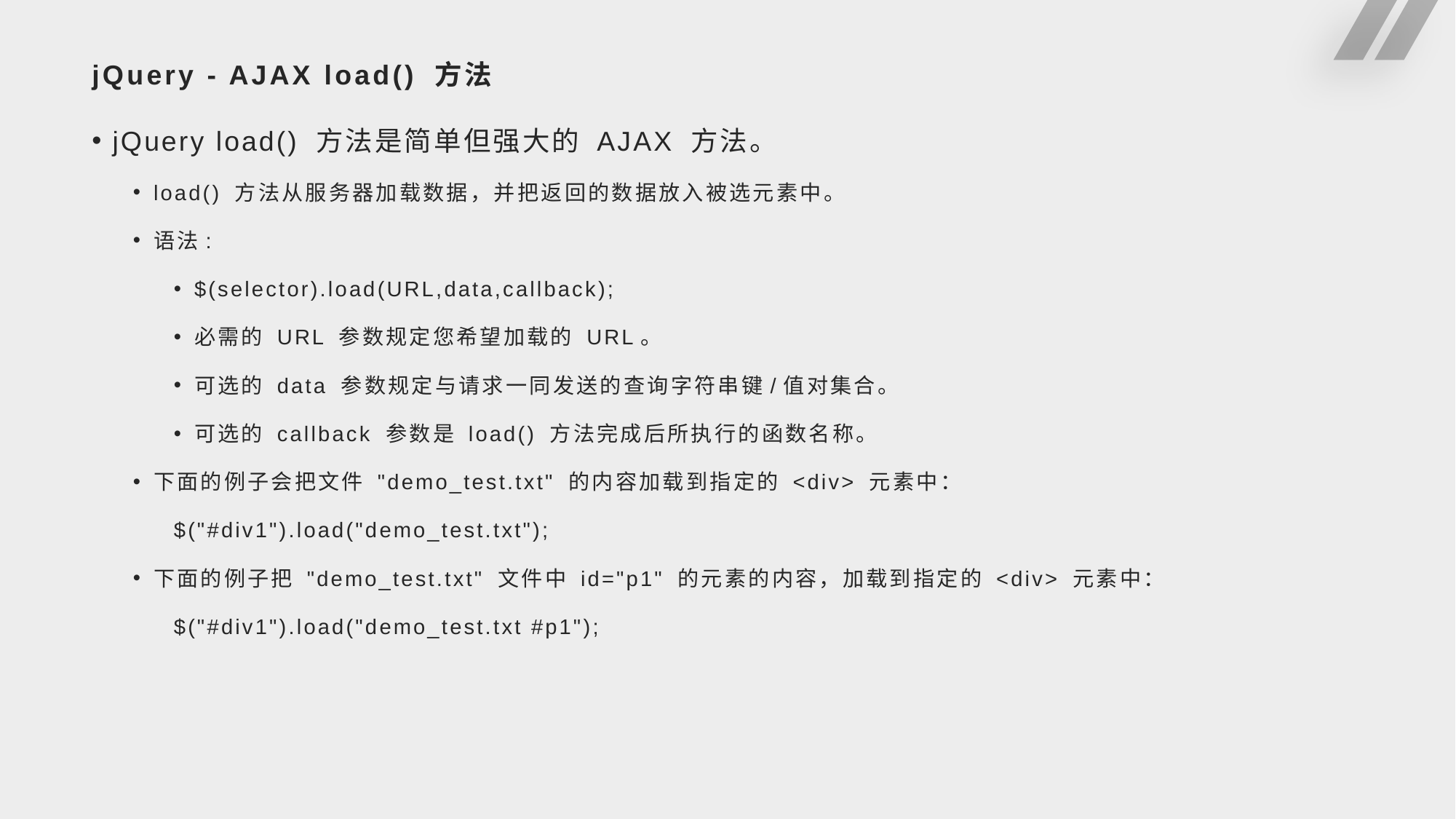

# jQuery - AJAX load() 方法
jQuery load() 方法是简单但强大的 AJAX 方法。
load() 方法从服务器加载数据，并把返回的数据放入被选元素中。
语法:
$(selector).load(URL,data,callback);
必需的 URL 参数规定您希望加载的 URL。
可选的 data 参数规定与请求一同发送的查询字符串键/值对集合。
可选的 callback 参数是 load() 方法完成后所执行的函数名称。
下面的例子会把文件 "demo_test.txt" 的内容加载到指定的 <div> 元素中：
$("#div1").load("demo_test.txt");
下面的例子把 "demo_test.txt" 文件中 id="p1" 的元素的内容，加载到指定的 <div> 元素中：
$("#div1").load("demo_test.txt #p1");